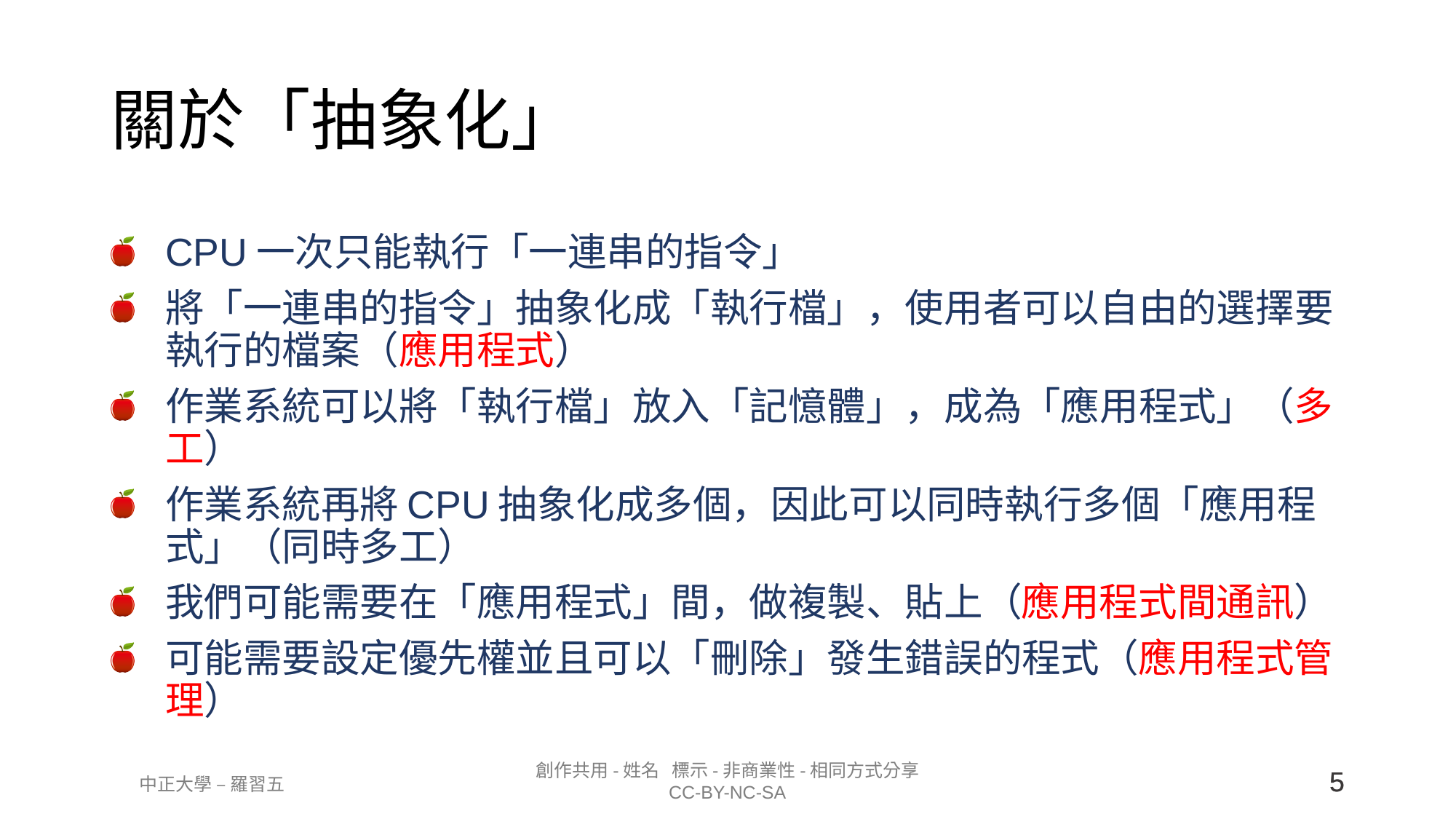

# 關於「抽象化」
CPU一次只能執行「一連串的指令」
將「一連串的指令」抽象化成「執行檔」，使用者可以自由的選擇要執行的檔案（應用程式）
作業系統可以將「執行檔」放入「記憶體」，成為「應用程式」（多工）
作業系統再將CPU抽象化成多個，因此可以同時執行多個「應用程式」（同時多工）
我們可能需要在「應用程式」間，做複製、貼上（應用程式間通訊）
可能需要設定優先權並且可以「刪除」發生錯誤的程式（應用程式管理）